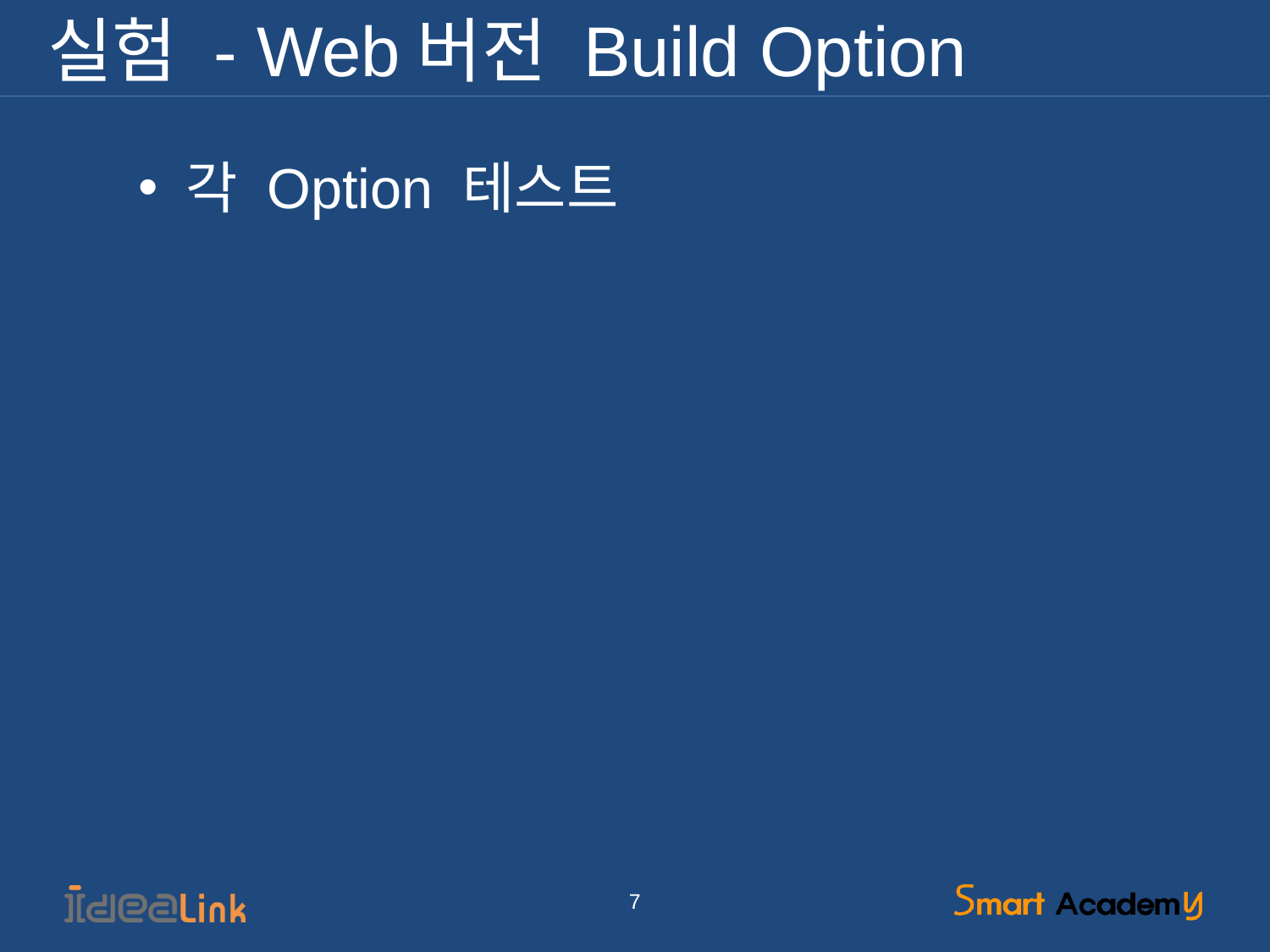

# 실험 - Web버전 Build Option
각 Option 테스트
7